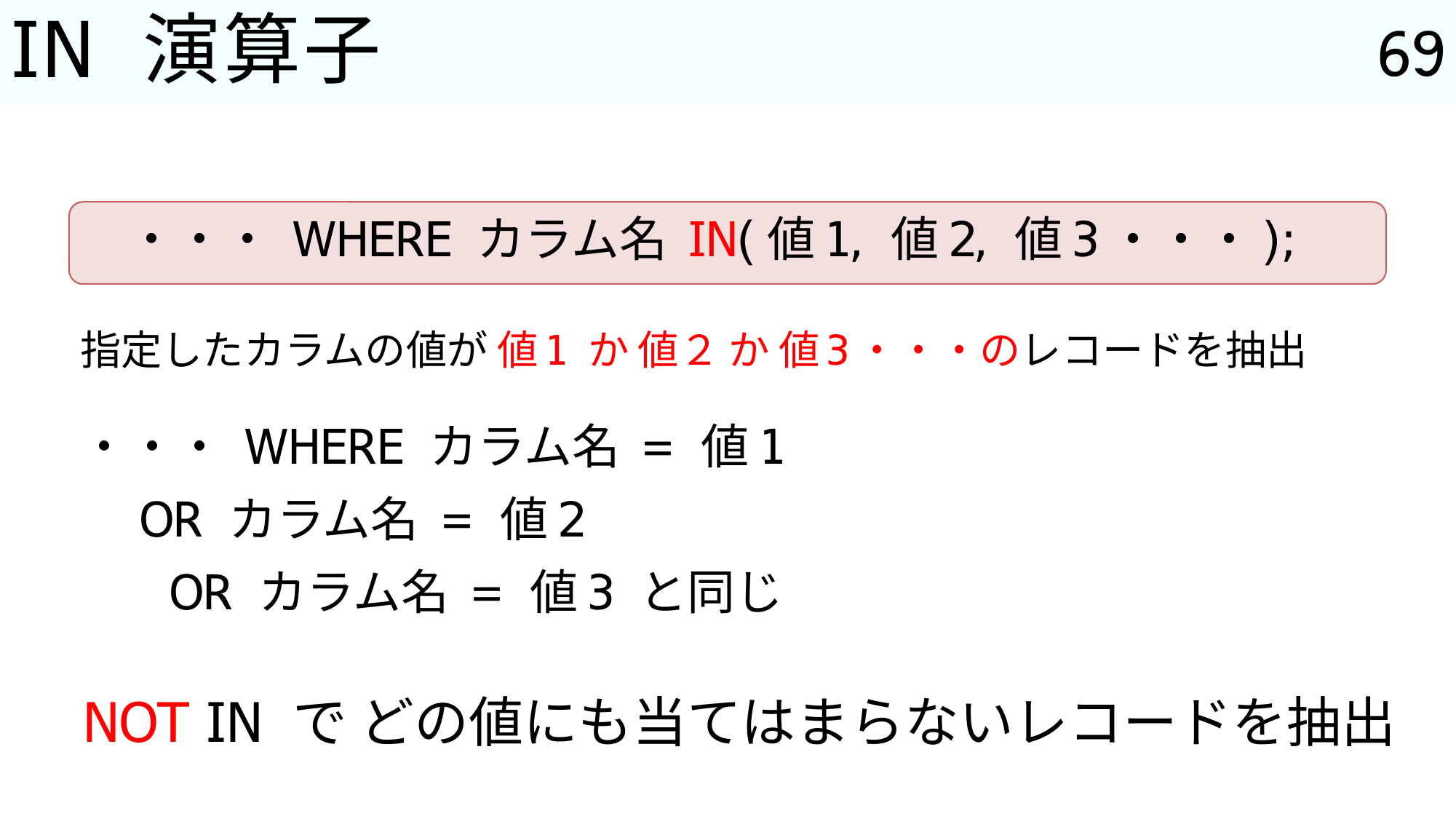

69
# IN 演算子

・・・ WHERE カラム名 IN(値1, 値2, 値3・・・);
指定したカラムの値が 値1 か 値２ か 値3・・・のレコードを抽出
・・・ WHERE カラム名 = 値1
    OR カラム名 = 値2
      OR カラム名 = 値3 と同じ
NOT IN で どの値にも当てはまらないレコードを抽出